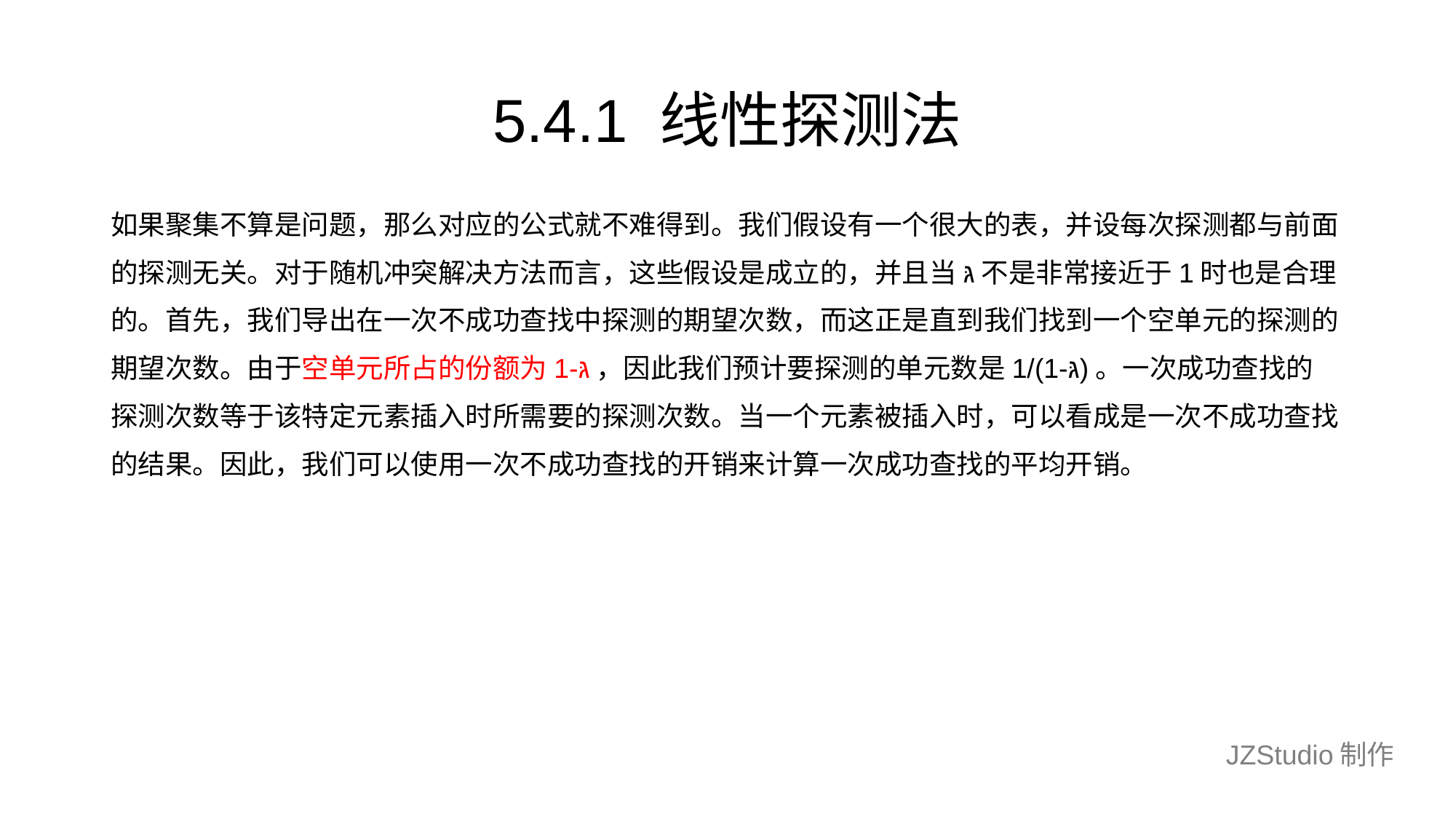

# 5.4.1 线性探测法
如果聚集不算是问题，那么对应的公式就不难得到。我们假设有一个很大的表，并设每次探测都与前面
的探测无关。对于随机冲突解决方法而言，这些假设是成立的，并且当גּ不是非常接近于1时也是合理
的。首先，我们导出在一次不成功查找中探测的期望次数，而这正是直到我们找到一个空单元的探测的
期望次数。由于空单元所占的份额为1-גּ，因此我们预计要探测的单元数是1/(1-גּ)。一次成功查找的
探测次数等于该特定元素插入时所需要的探测次数。当一个元素被插入时，可以看成是一次不成功查找
的结果。因此，我们可以使用一次不成功查找的开销来计算一次成功查找的平均开销。